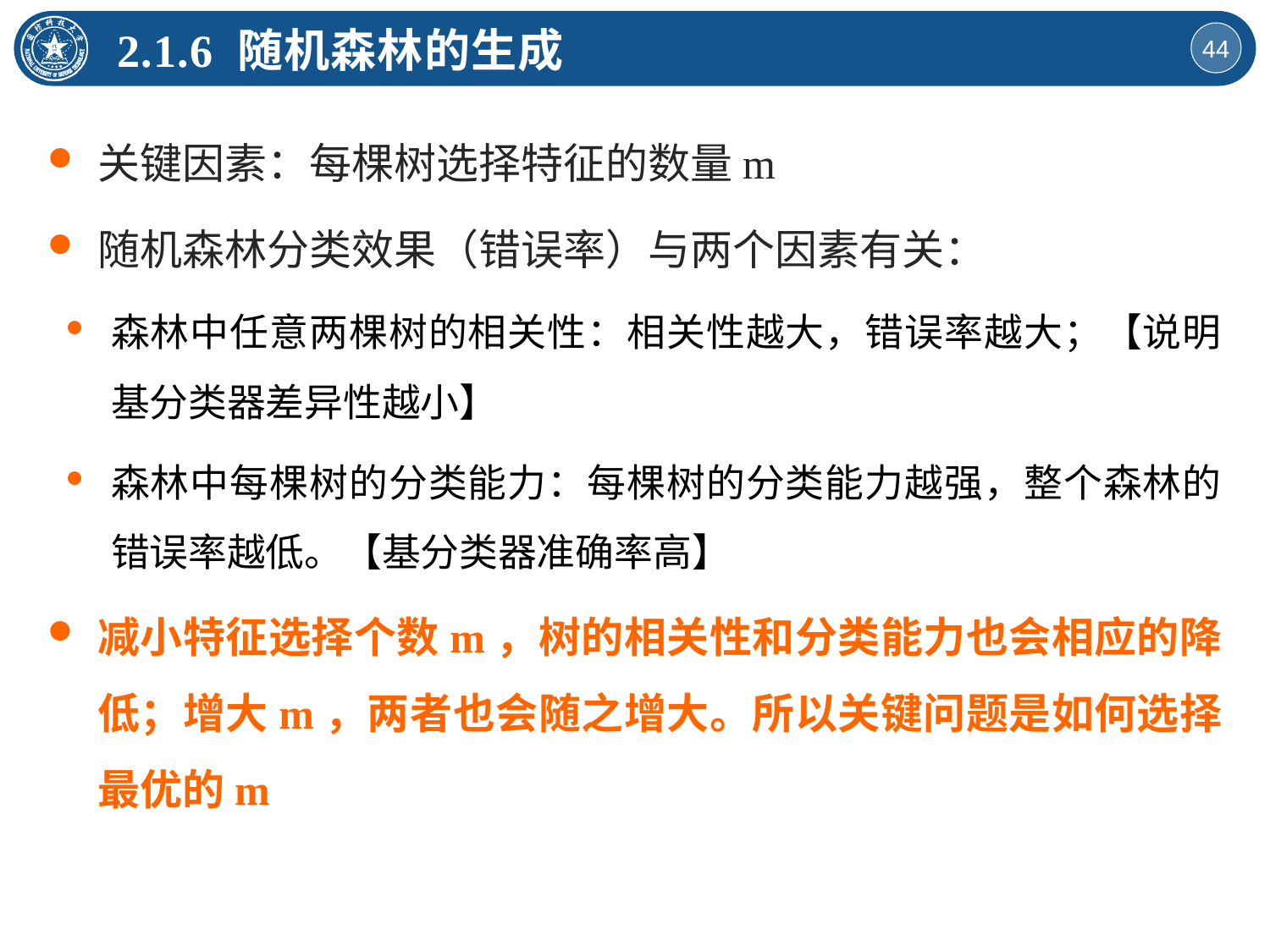

2.1.6 随机森林的生成
关键因素：每棵树选择特征的数量m
随机森林分类效果（错误率）与两个因素有关：
森林中任意两棵树的相关性：相关性越大，错误率越大；【说明基分类器差异性越小】
森林中每棵树的分类能力：每棵树的分类能力越强，整个森林的错误率越低。【基分类器准确率高】
减小特征选择个数m，树的相关性和分类能力也会相应的降低；增大m，两者也会随之增大。所以关键问题是如何选择最优的m